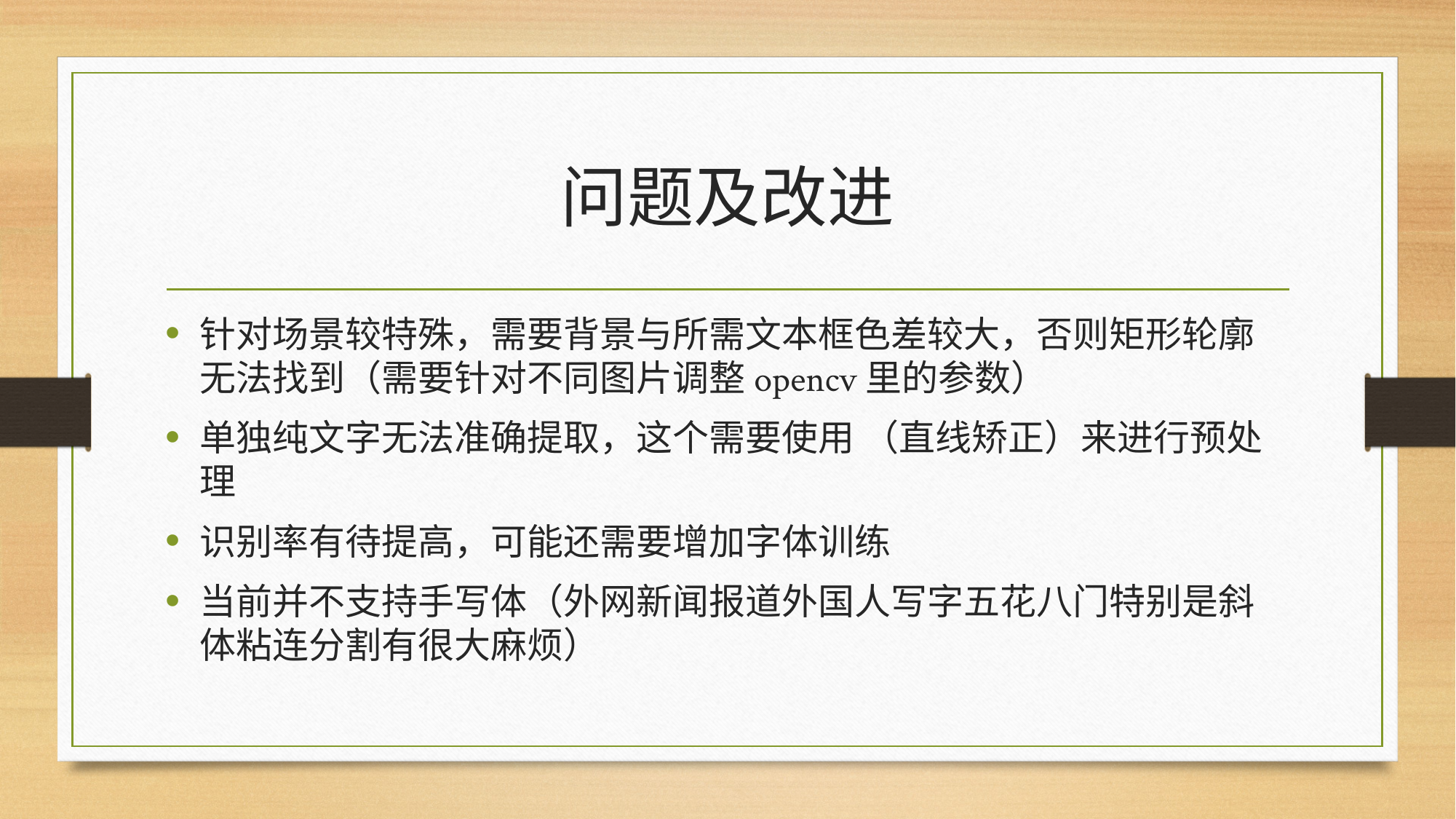

# 问题及改进
针对场景较特殊，需要背景与所需文本框色差较大，否则矩形轮廓无法找到（需要针对不同图片调整opencv里的参数）
单独纯文字无法准确提取，这个需要使用 （直线矫正）来进行预处理
识别率有待提高，可能还需要增加字体训练
当前并不支持手写体（外网新闻报道外国人写字五花八门特别是斜体粘连分割有很大麻烦）